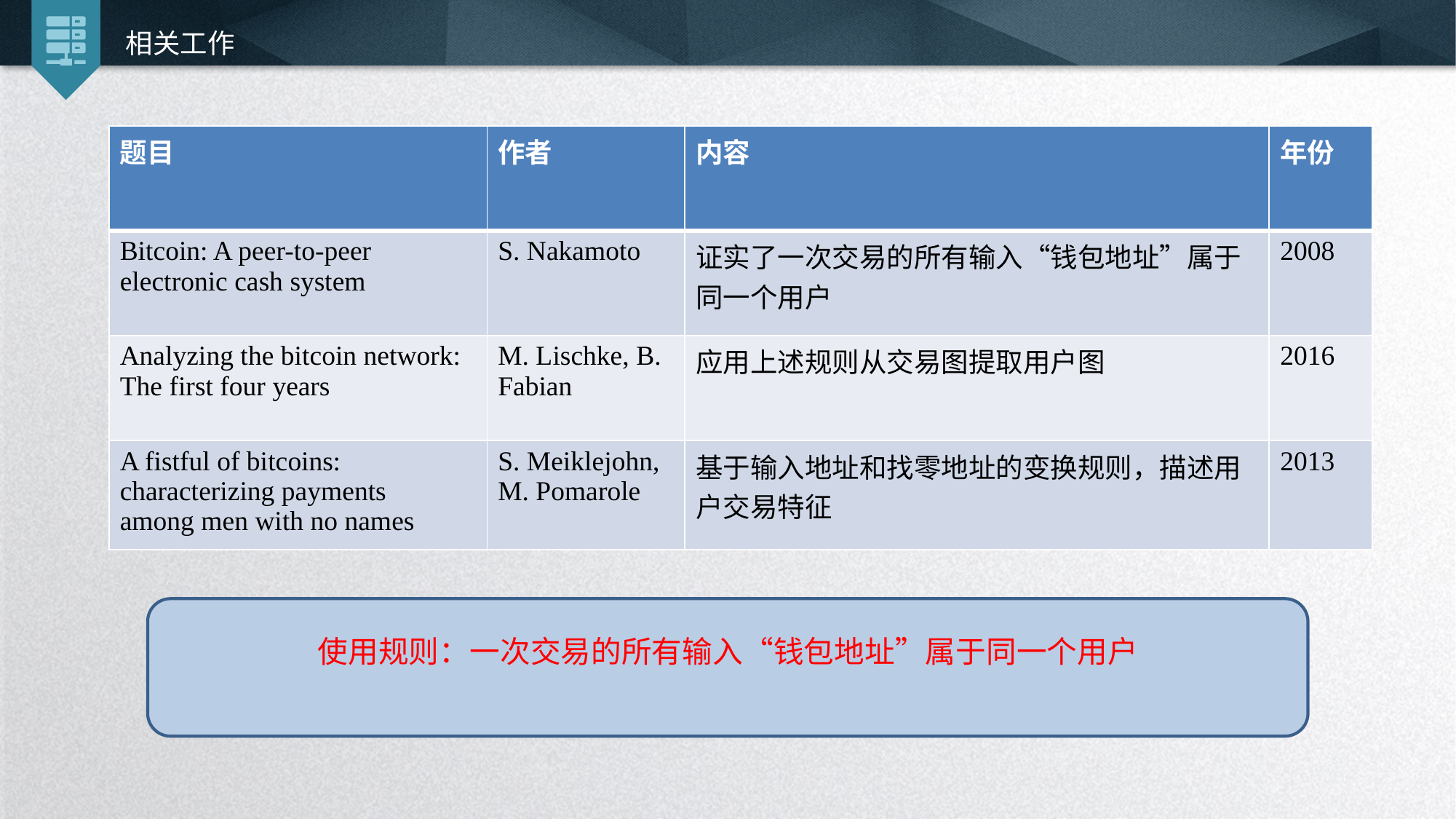

相关工作
| 题目 | 作者 | 内容 | 年份 |
| --- | --- | --- | --- |
| Bitcoin: A peer-to-peer electronic cash system | S. Nakamoto | 证实了一次交易的所有输入“钱包地址”属于同一个用户 | 2008 |
| Analyzing the bitcoin network: The first four years | M. Lischke, B. Fabian | 应用上述规则从交易图提取用户图 | 2016 |
| A fistful of bitcoins: characterizing payments among men with no names | S. Meiklejohn, M. Pomarole | 基于输入地址和找零地址的变换规则，描述用户交易特征 | 2013 |
使用规则：一次交易的所有输入“钱包地址”属于同一个用户

延时符